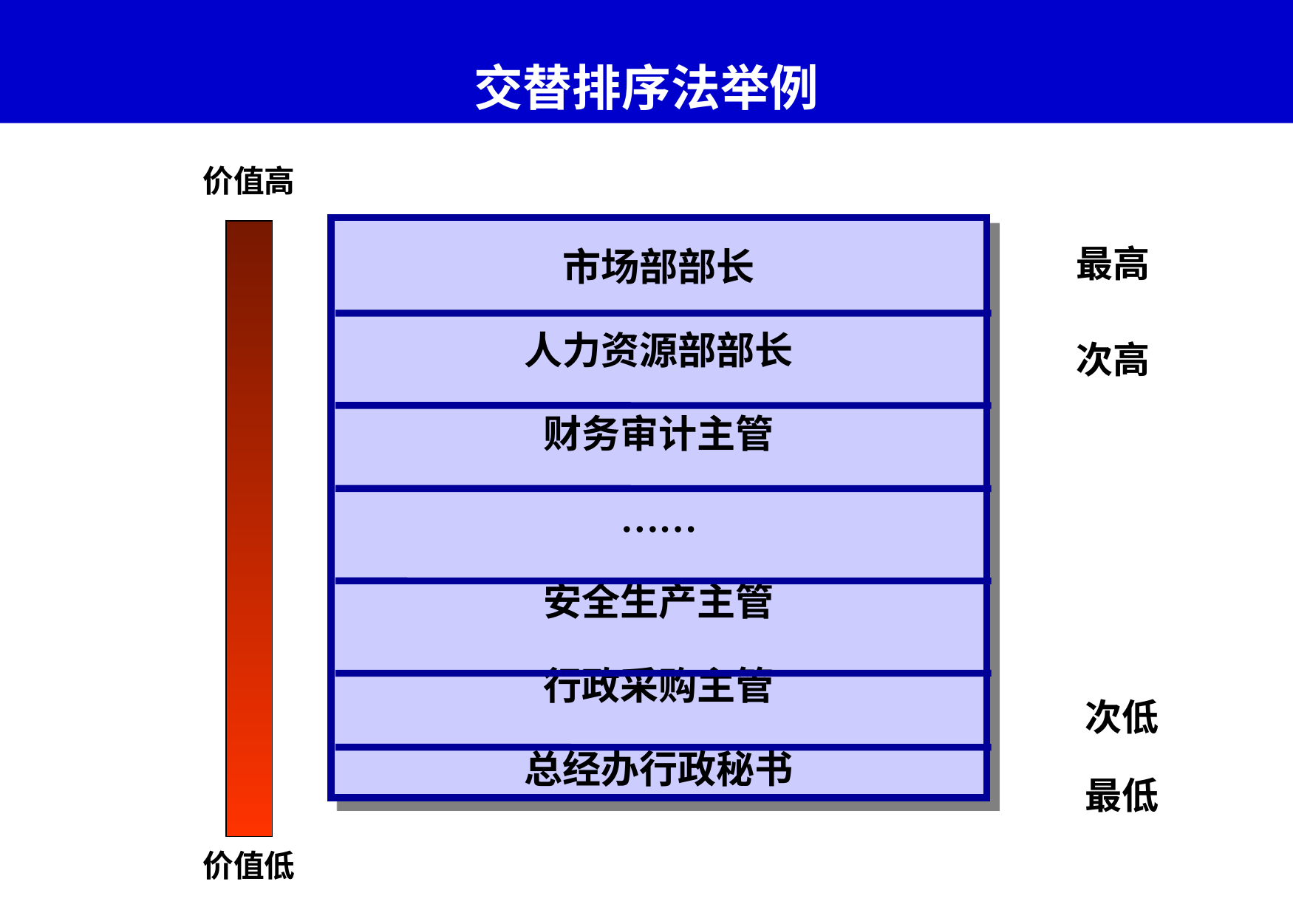

# 交替排序法举例
价值高
市场部部长
人力资源部部长
财务审计主管
……
安全生产主管
行政采购主管
总经办行政秘书

最高

次高

次低

最低
价值低